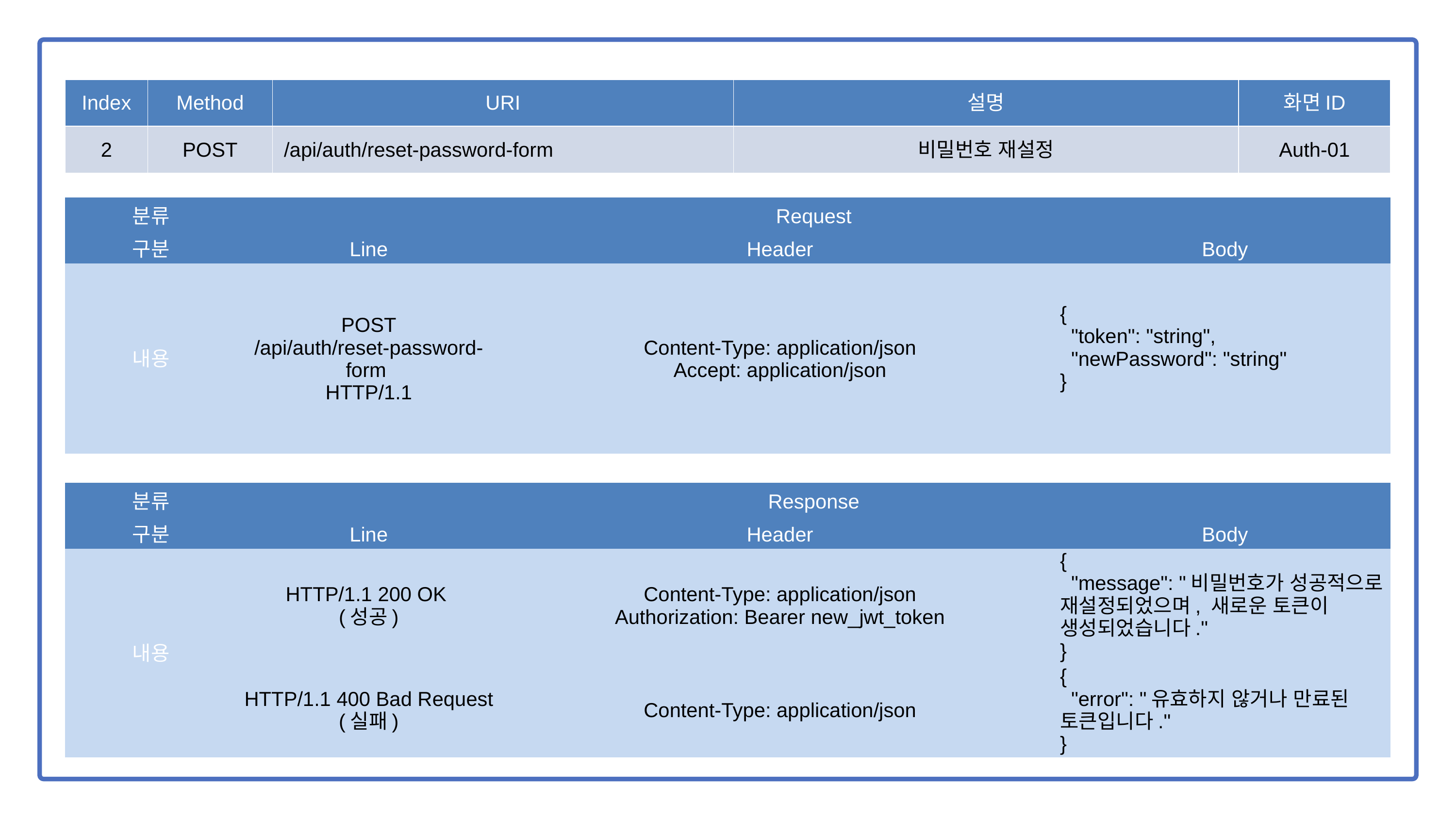

| Index | Method | URI | 설명 | 화면ID |
| --- | --- | --- | --- | --- |
| 2 | POST | /api/auth/reset-password-form | 비밀번호 재설정 | Auth-01 |
| 분류 | Request |  |  |
| --- | --- | --- | --- |
| 구분 | Line | Header | Body |
| 내용 | POST /api/auth/reset-password-form HTTP/1.1 | Content-Type: application/json Accept: application/json | { "token": "string", "newPassword": "string" } |
| 분류 | Response |  |  |
| --- | --- | --- | --- |
| 구분 | Line | Header | Body |
| 내용 | HTTP/1.1 200 OK (성공) | Content-Type: application/json Authorization: Bearer new\_jwt\_token | { "message": "비밀번호가 성공적으로 재설정되었으며, 새로운 토큰이 생성되었습니다." } |
|  | HTTP/1.1 400 Bad Request (실패) | Content-Type: application/json | { "error": "유효하지 않거나 만료된 토큰입니다." } |